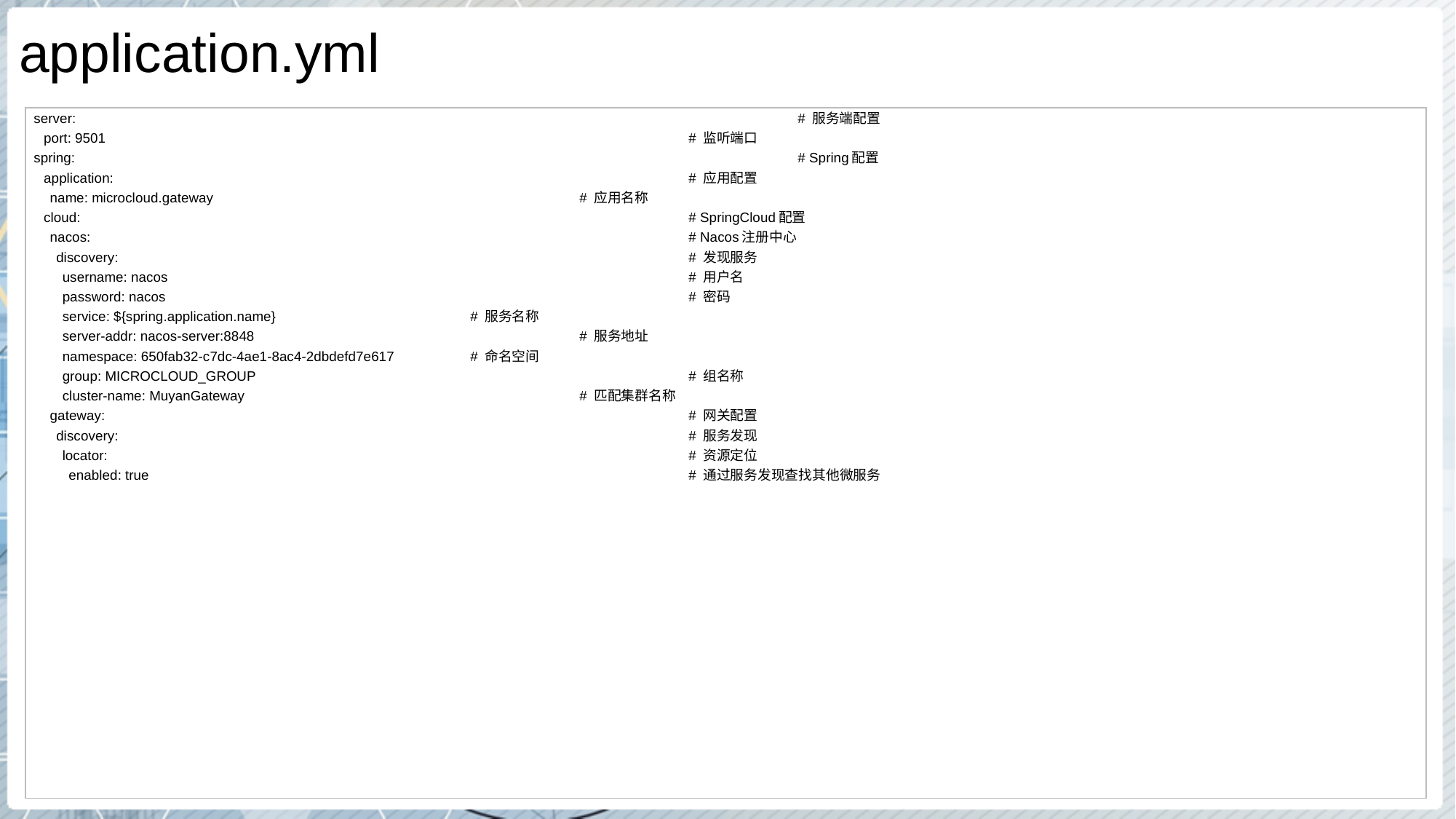

# application.yml
| server: # 服务端配置 port: 9501 # 监听端口 spring: # Spring配置 application: # 应用配置 name: microcloud.gateway # 应用名称 cloud: # SpringCloud配置 nacos: # Nacos注册中心 discovery: # 发现服务 username: nacos # 用户名 password: nacos # 密码 service: ${spring.application.name} # 服务名称 server-addr: nacos-server:8848 # 服务地址 namespace: 650fab32-c7dc-4ae1-8ac4-2dbdefd7e617 # 命名空间 group: MICROCLOUD\_GROUP # 组名称 cluster-name: MuyanGateway # 匹配集群名称 gateway: # 网关配置 discovery: # 服务发现 locator: # 资源定位 enabled: true # 通过服务发现查找其他微服务 |
| --- |